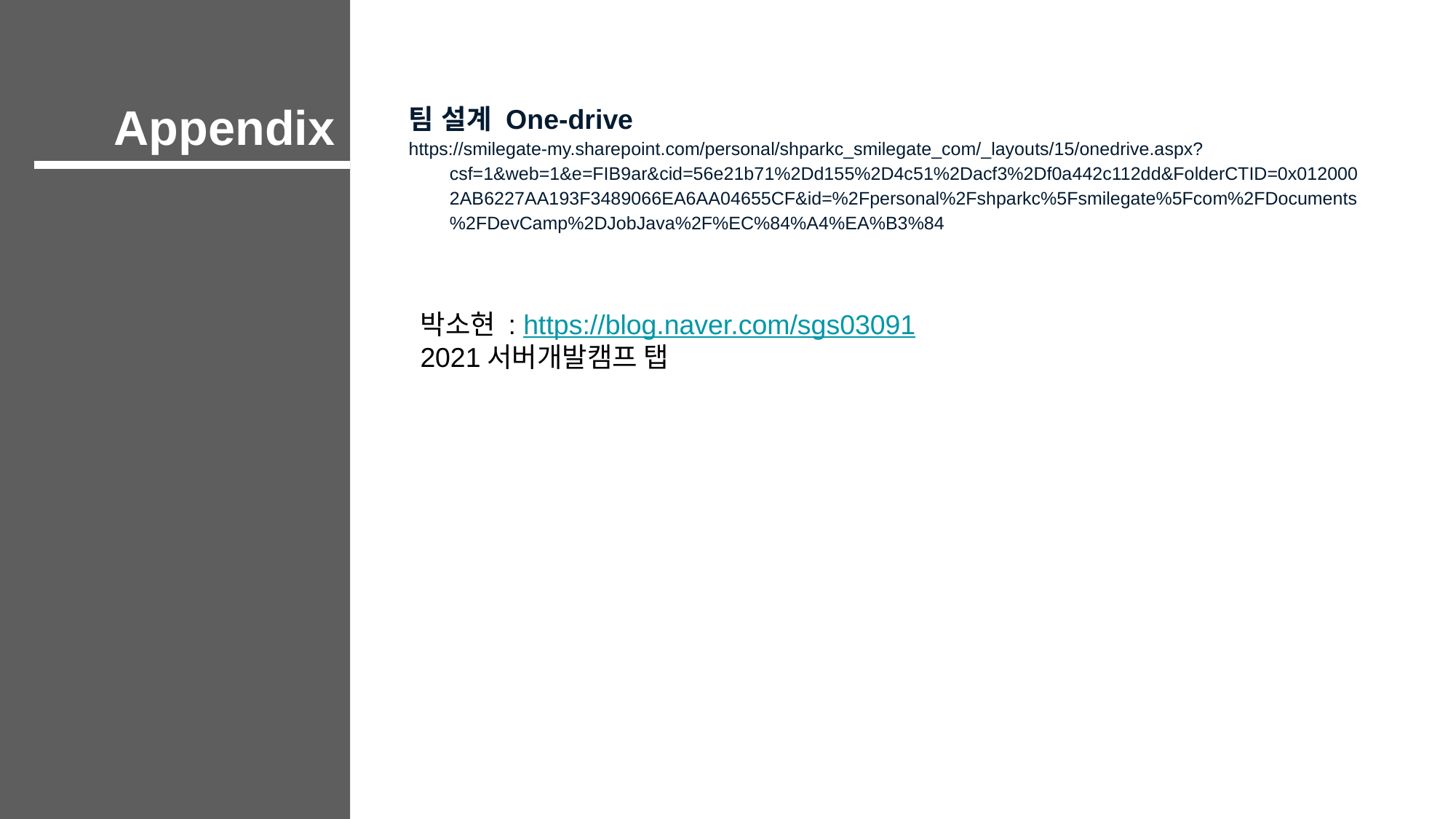

팀 설계 One-drive
https://smilegate-my.sharepoint.com/personal/shparkc_smilegate_com/_layouts/15/onedrive.aspx?csf=1&web=1&e=FIB9ar&cid=56e21b71%2Dd155%2D4c51%2Dacf3%2Df0a442c112dd&FolderCTID=0x0120002AB6227AA193F3489066EA6AA04655CF&id=%2Fpersonal%2Fshparkc%5Fsmilegate%5Fcom%2FDocuments%2FDevCamp%2DJobJava%2F%EC%84%A4%EA%B3%84

Appendix

박소현 : https://blog.naver.com/sgs03091
2021서버개발캠프 탭